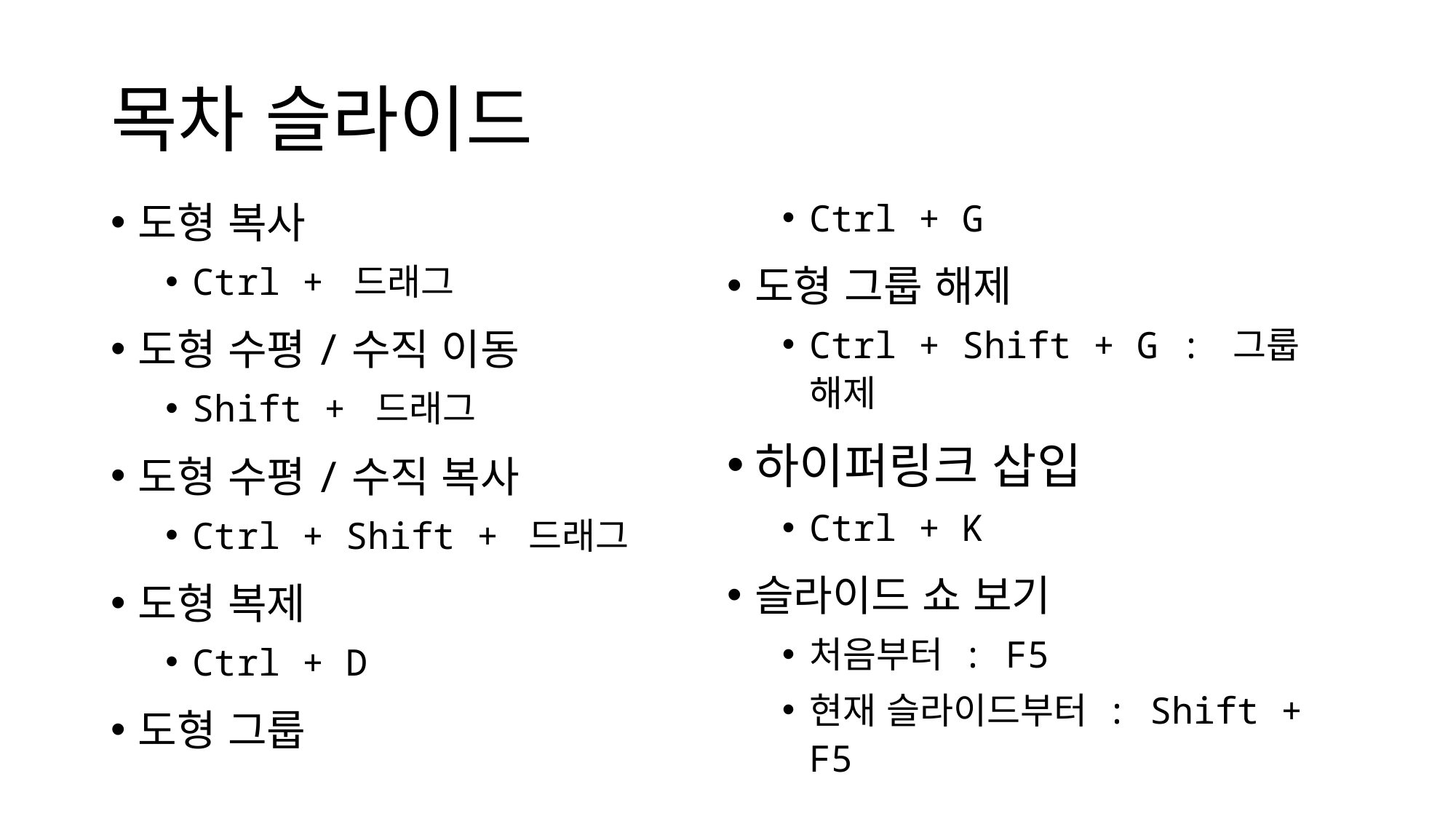

# 목차 슬라이드
도형 복사
Ctrl + 드래그
도형 수평/수직 이동
Shift + 드래그
도형 수평/수직 복사
Ctrl + Shift + 드래그
도형 복제
Ctrl + D
도형 그룹
Ctrl + G
도형 그룹 해제
Ctrl + Shift + G : 그룹 해제
하이퍼링크 삽입
Ctrl + K
슬라이드 쇼 보기
처음부터 : F5
현재 슬라이드부터 : Shift + F5